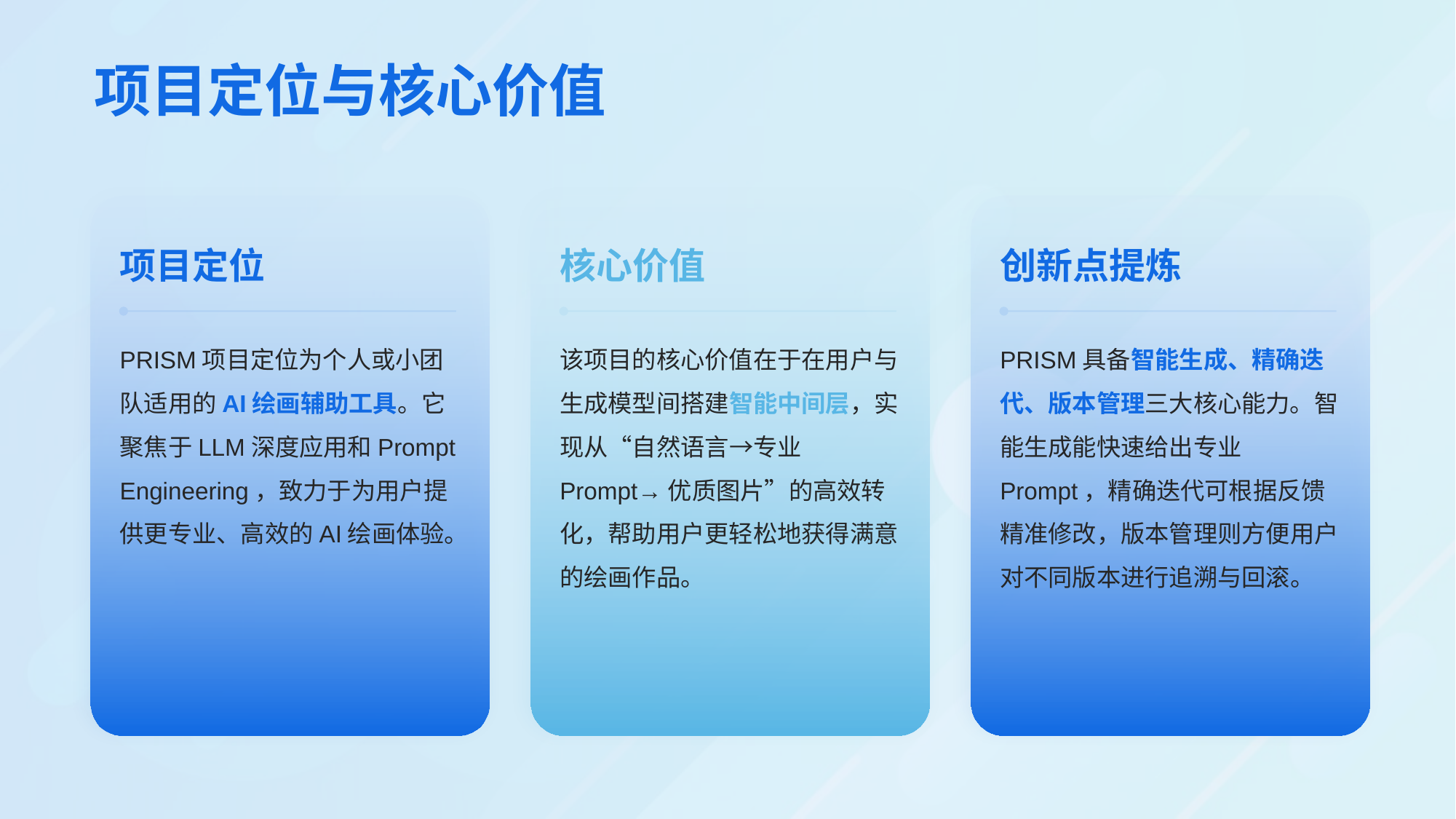

# 项目定位与核心价值

项目定位
核心价值
创新点提炼
PRISM项目定位为个人或小团队适用的AI绘画辅助工具。它聚焦于LLM深度应用和Prompt Engineering，致力于为用户提供更专业、高效的AI绘画体验。
该项目的核心价值在于在用户与生成模型间搭建智能中间层，实现从“自然语言→专业Prompt→优质图片”的高效转化，帮助用户更轻松地获得满意的绘画作品。
PRISM具备智能生成、精确迭代、版本管理三大核心能力。智能生成能快速给出专业Prompt，精确迭代可根据反馈精准修改，版本管理则方便用户对不同版本进行追溯与回滚。